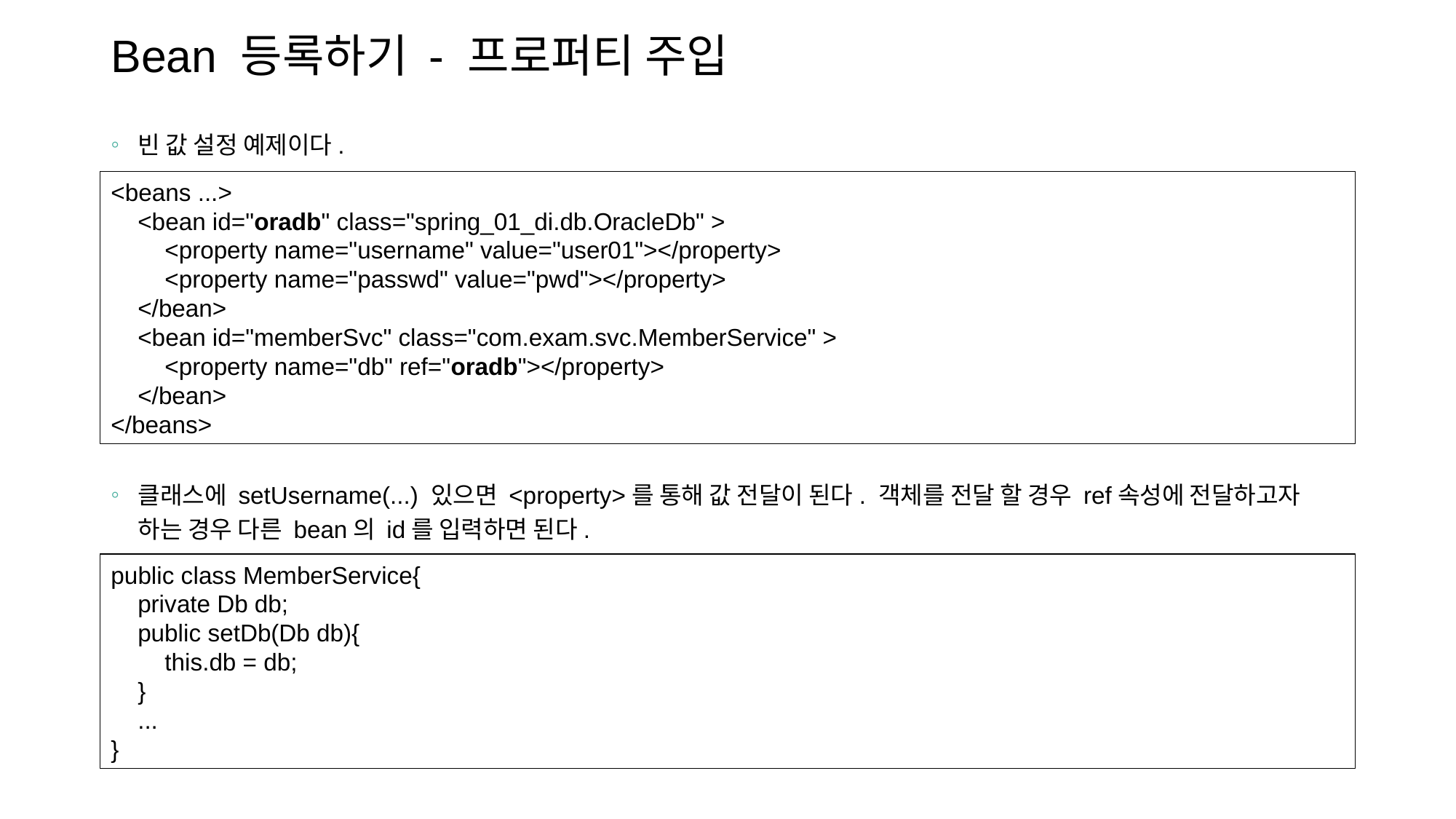

# Bean 등록하기 - 프로퍼티 주입
빈 값 설정 예제이다.

클래스에 setUsername(...) 있으면 <property>를 통해 값 전달이 된다. 객체를 전달 할 경우 ref속성에 전달하고자 하는 경우 다른 bean의 id를 입력하면 된다.

<beans ...>
    <bean id="oradb" class="spring_01_di.db.OracleDb" >
        <property name="username" value="user01"></property>
        <property name="passwd" value="pwd"></property>
    </bean>
    <bean id="memberSvc" class="com.exam.svc.MemberService" >
        <property name="db" ref="oradb"></property>
    </bean>
</beans>
public class MemberService{
    private Db db;
    public setDb(Db db){
        this.db = db;
    }
    ...
}